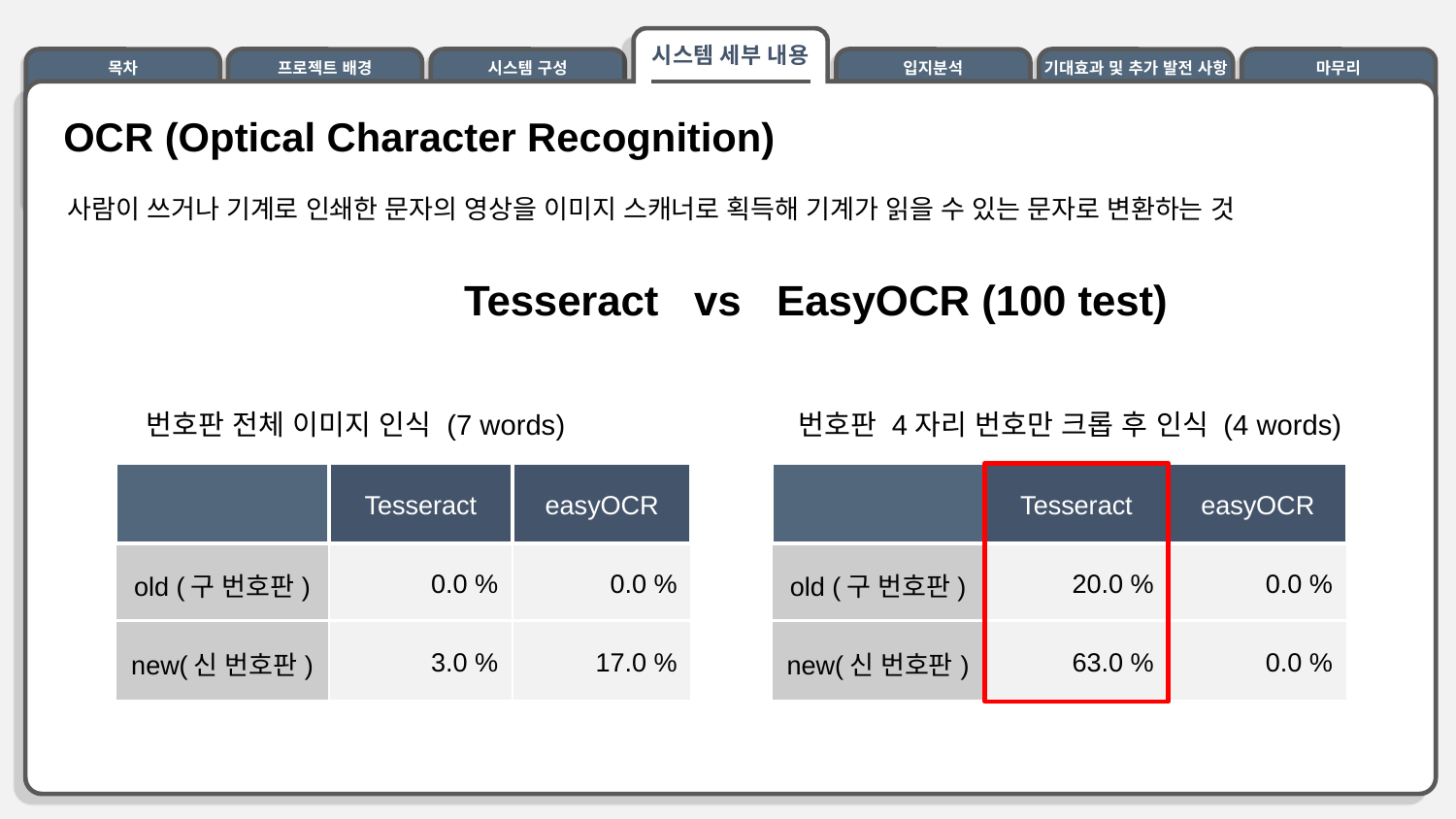

목차
프로젝트 배경
시스템 구성
입지분석
기대효과 및 추가 발전 사항

마무리
시스템 세부 내용
OCR (Optical Character Recognition)
사람이 쓰거나 기계로 인쇄한 문자의 영상을 이미지 스캐너로 획득해 기계가 읽을 수 있는 문자로 변환하는 것
             Tesseract   vs   EasyOCR (100 test)
번호판 전체 이미지 인식 (7 words)
번호판 4자리 번호만 크롭 후 인식 (4 words)
|  | Tesseract | easyOCR |
| --- | --- | --- |
| old (구 번호판) | 0.0 % | 0.0 % |
| new(신 번호판) | 3.0 % | 17.0 % |
|  | Tesseract | easyOCR |
| --- | --- | --- |
| old (구 번호판) | 20.0 % | 0.0 % |
| new(신 번호판) | 63.0 % | 0.0 % |